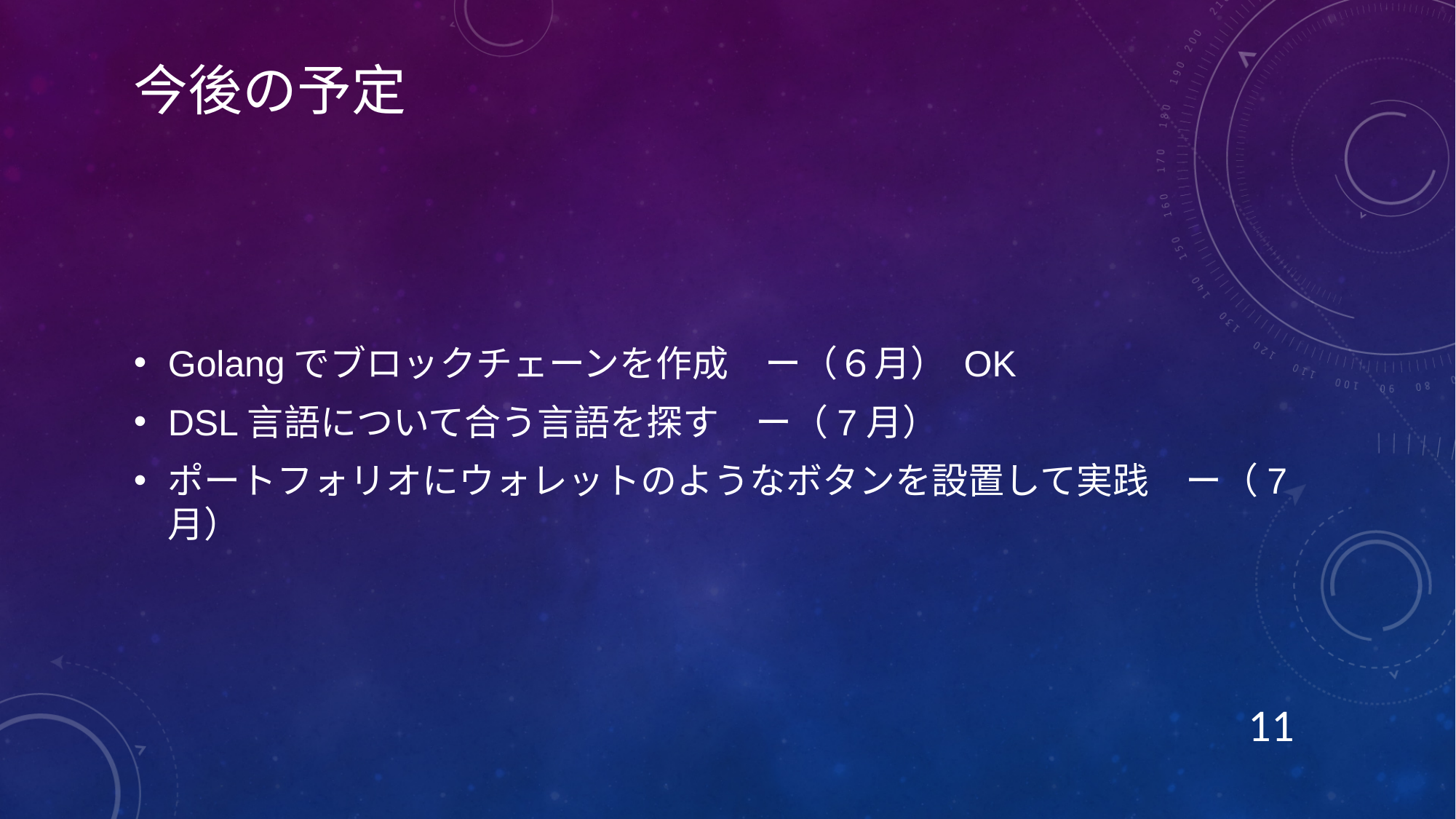

# 今後の予定

Golangでブロックチェーンを作成　ー（６月） OK
DSL言語について合う言語を探す　ー（7月）
ポートフォリオにウォレットのようなボタンを設置して実践　ー（7月）

11